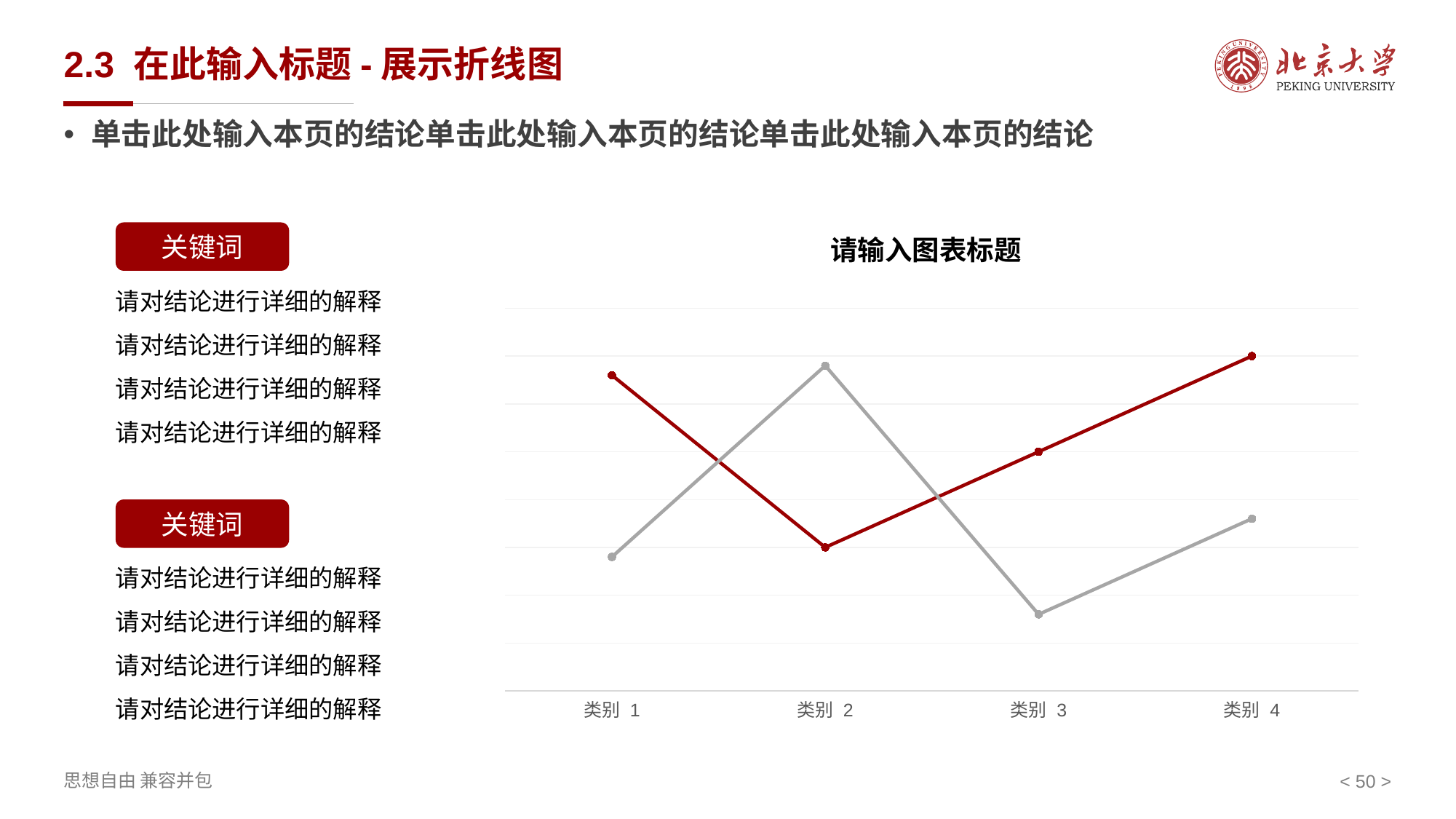

# 2.3 在此输入标题-展示折线图
单击此处输入本页的结论单击此处输入本页的结论单击此处输入本页的结论
请输入图表标题
关键词
请对结论进行详细的解释
请对结论进行详细的解释
请对结论进行详细的解释
请对结论进行详细的解释

### Chart

| Category | 系列 1 | 系列 2 |
|---|---|---|
| 类别 1 | 4.3 | 2.4 |
| 类别 2 | 2.5 | 4.4 |
| 类别 3 | 3.5 | 1.8 |
| 类别 4 | 4.5 | 2.8 |
关键词
请对结论进行详细的解释
请对结论进行详细的解释
请对结论进行详细的解释
请对结论进行详细的解释
< 50 >